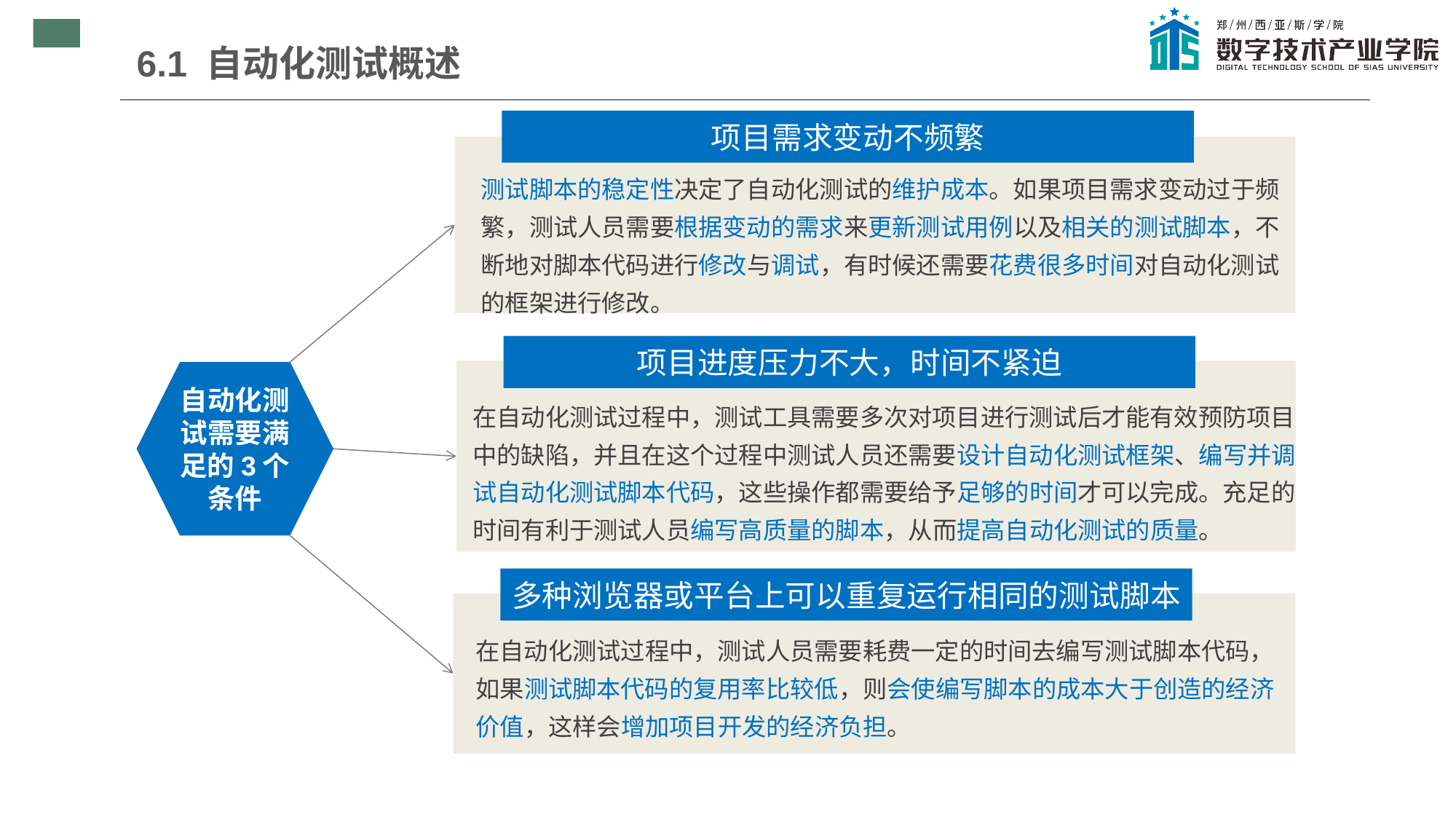

6.1 自动化测试概述
项目需求变动不频繁

测试脚本的稳定性决定了自动化测试的维护成本。如果项目需求变动过于频繁，测试人员需要根据变动的需求来更新测试用例以及相关的测试脚本，不断地对脚本代码进行修改与调试，有时候还需要花费很多时间对自动化测试的框架进行修改。
项目进度压力不大，时间不紧迫

自动化测试需要满足的3个条件
在自动化测试过程中，测试工具需要多次对项目进行测试后才能有效预防项目中的缺陷，并且在这个过程中测试人员还需要设计自动化测试框架、编写并调试自动化测试脚本代码，这些操作都需要给予足够的时间才可以完成。充足的时间有利于测试人员编写高质量的脚本，从而提高自动化测试的质量。
多种浏览器或平台上可以重复运行相同的测试脚本

在自动化测试过程中，测试人员需要耗费一定的时间去编写测试脚本代码，如果测试脚本代码的复用率比较低，则会使编写脚本的成本大于创造的经济价值，这样会增加项目开发的经济负担。